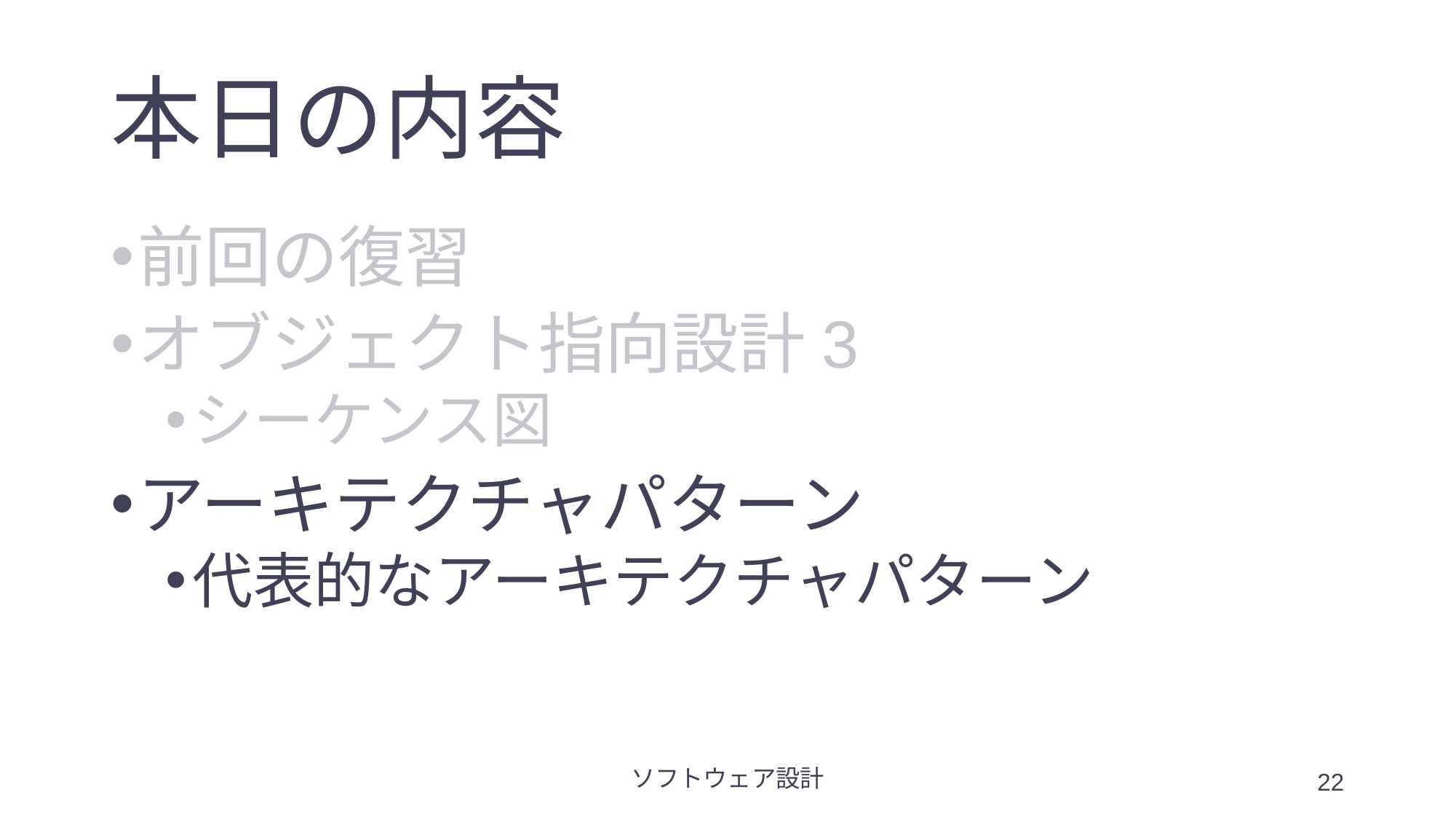

# 本日の内容

前回の復習
オブジェクト指向設計3
シーケンス図
アーキテクチャパターン
代表的なアーキテクチャパターン
ソフトウェア設計
22